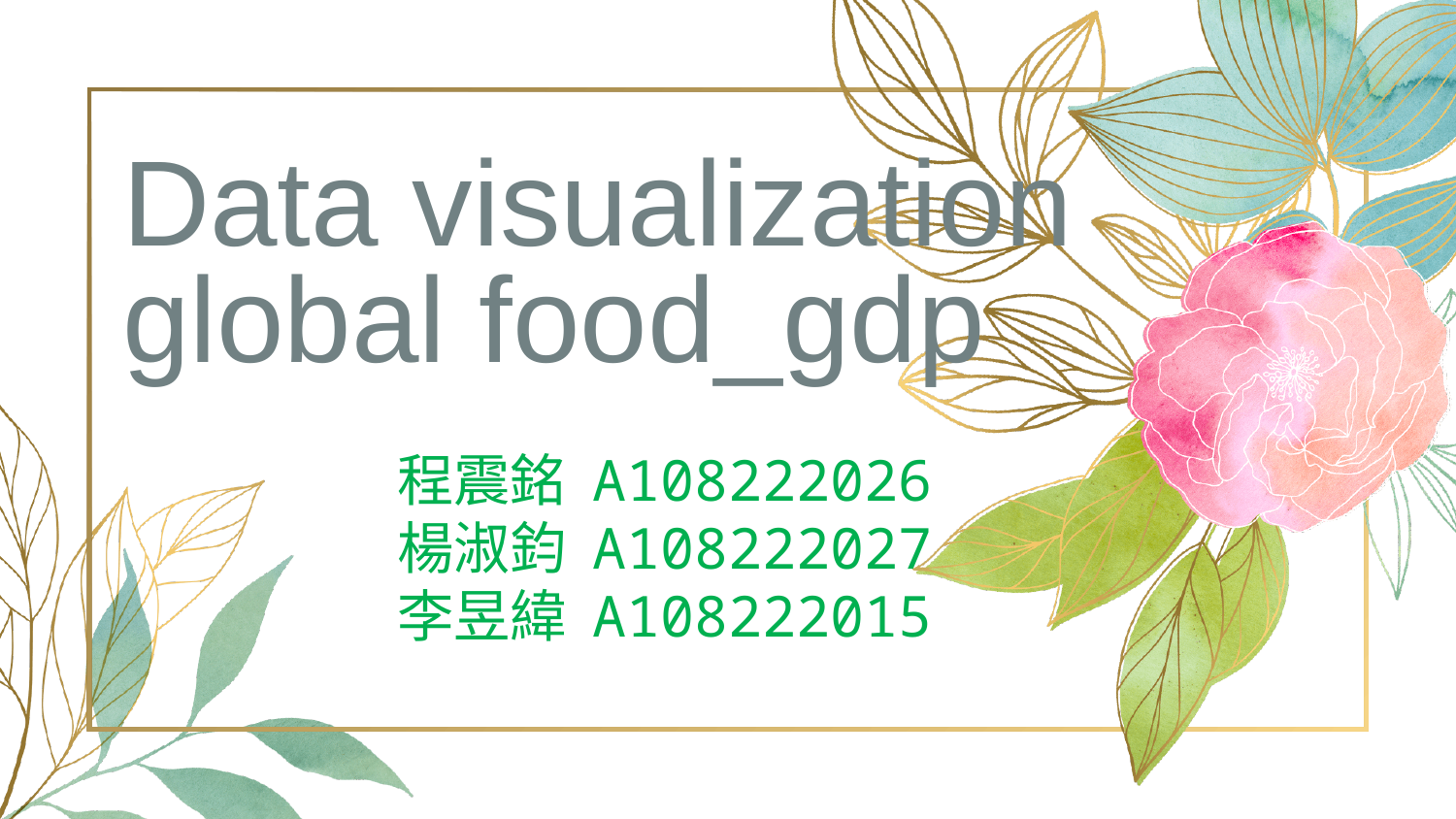

# Data visualization global food_gdp
程震銘 A108222026
楊淑鈞 A108222027
李昱緯 A108222015